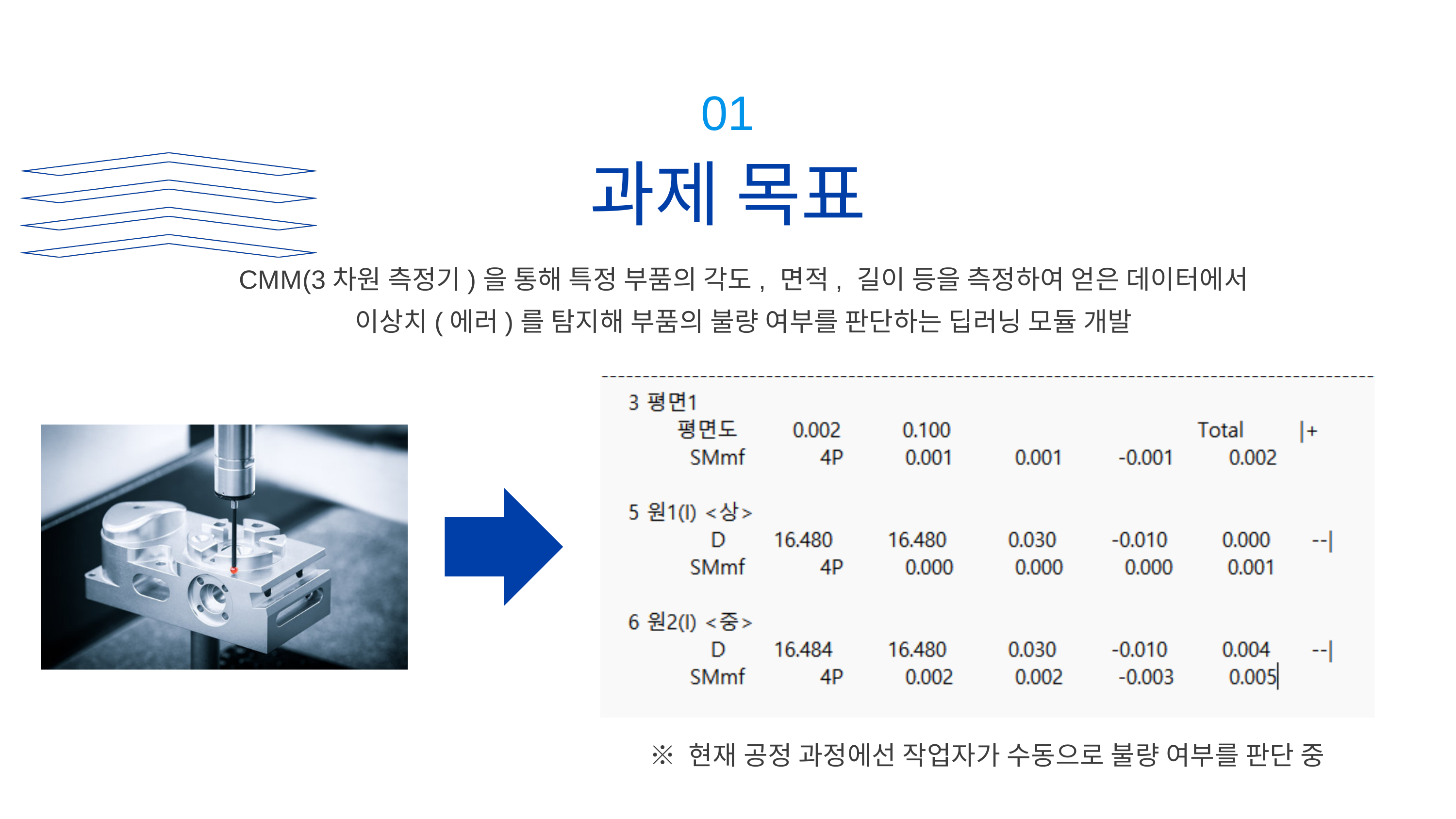

01
과제 목표
CMM(3차원 측정기)을 통해 특정 부품의 각도, 면적, 길이 등을 측정하여 얻은 데이터에서
이상치(에러)를 탐지해 부품의 불량 여부를 판단하는 딥러닝 모듈 개발

※ 현재 공정 과정에선 작업자가 수동으로 불량 여부를 판단 중